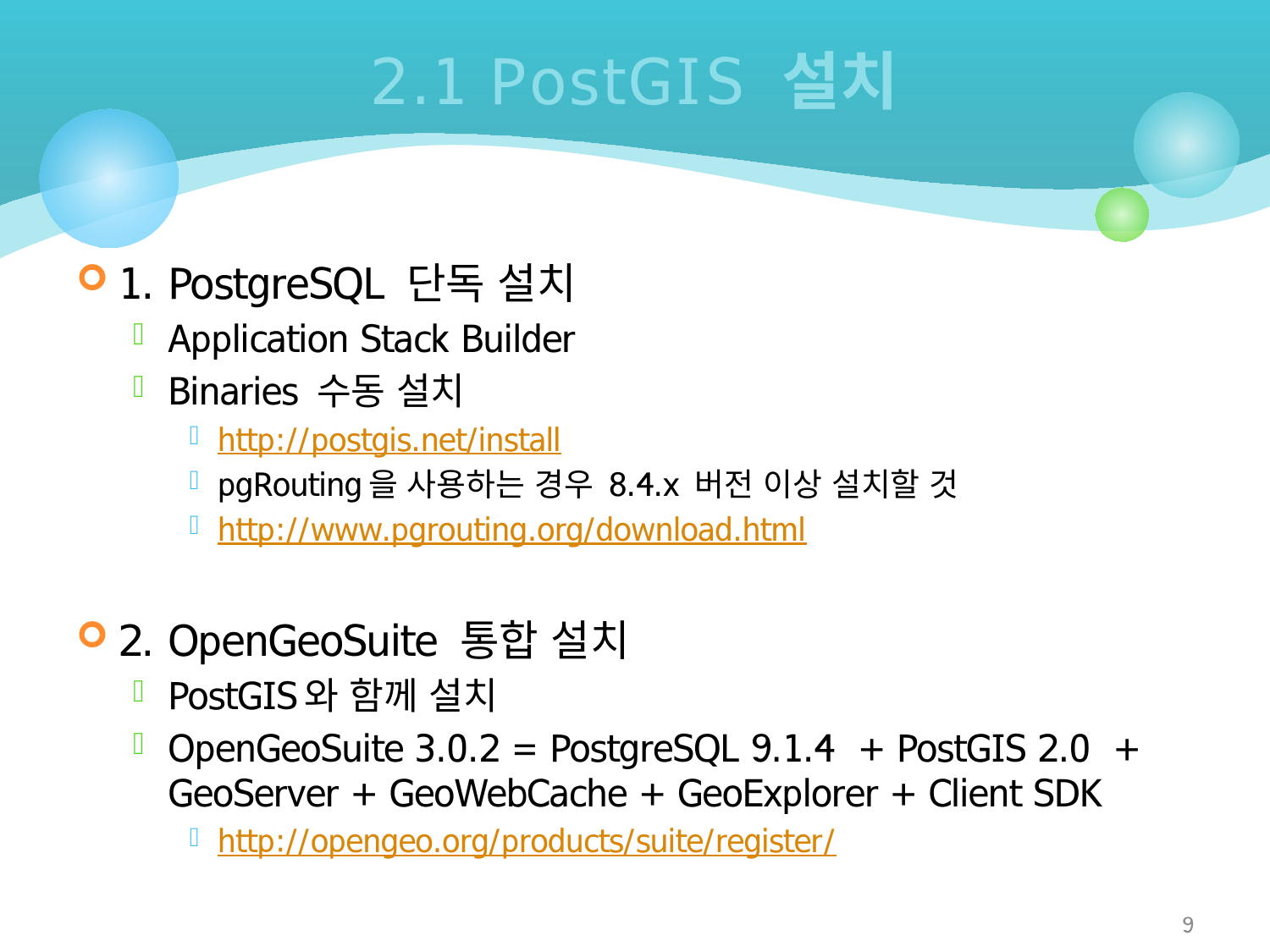

# 2.1 PostGIS 설치
1. PostgreSQL 단독 설치
Application Stack Builder
Binaries 수동 설치
http://postgis.net/install
pgRouting을 사용하는 경우 8.4.x 버전 이상 설치할 것
http://www.pgrouting.org/download.html

2. OpenGeoSuite 통합 설치
PostGIS와 함께 설치
OpenGeoSuite 3.0.2 = PostgreSQL 9.1.4  + PostGIS 2.0  + GeoServer + GeoWebCache + GeoExplorer + Client SDK
http://opengeo.org/products/suite/register/
9